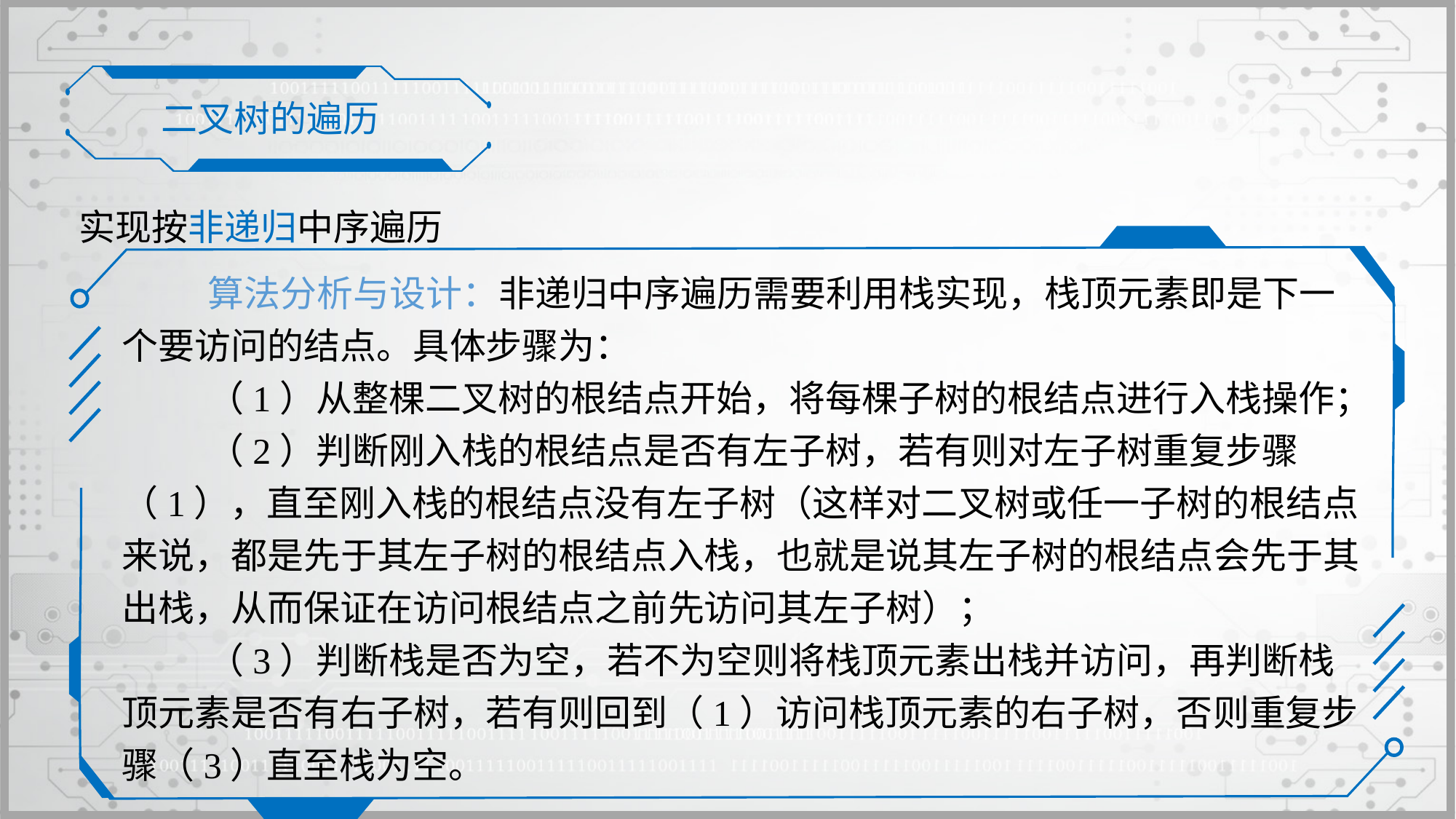

二叉树的遍历
实现按非递归中序遍历

算法分析与设计：非递归中序遍历需要利用栈实现，栈顶元素即是下一个要访问的结点。具体步骤为：
（1）从整棵二叉树的根结点开始，将每棵子树的根结点进行入栈操作；
（2）判断刚入栈的根结点是否有左子树，若有则对左子树重复步骤（1），直至刚入栈的根结点没有左子树（这样对二叉树或任一子树的根结点来说，都是先于其左子树的根结点入栈，也就是说其左子树的根结点会先于其出栈，从而保证在访问根结点之前先访问其左子树）；
（3）判断栈是否为空，若不为空则将栈顶元素出栈并访问，再判断栈顶元素是否有右子树，若有则回到（1）访问栈顶元素的右子树，否则重复步骤（3）直至栈为空。